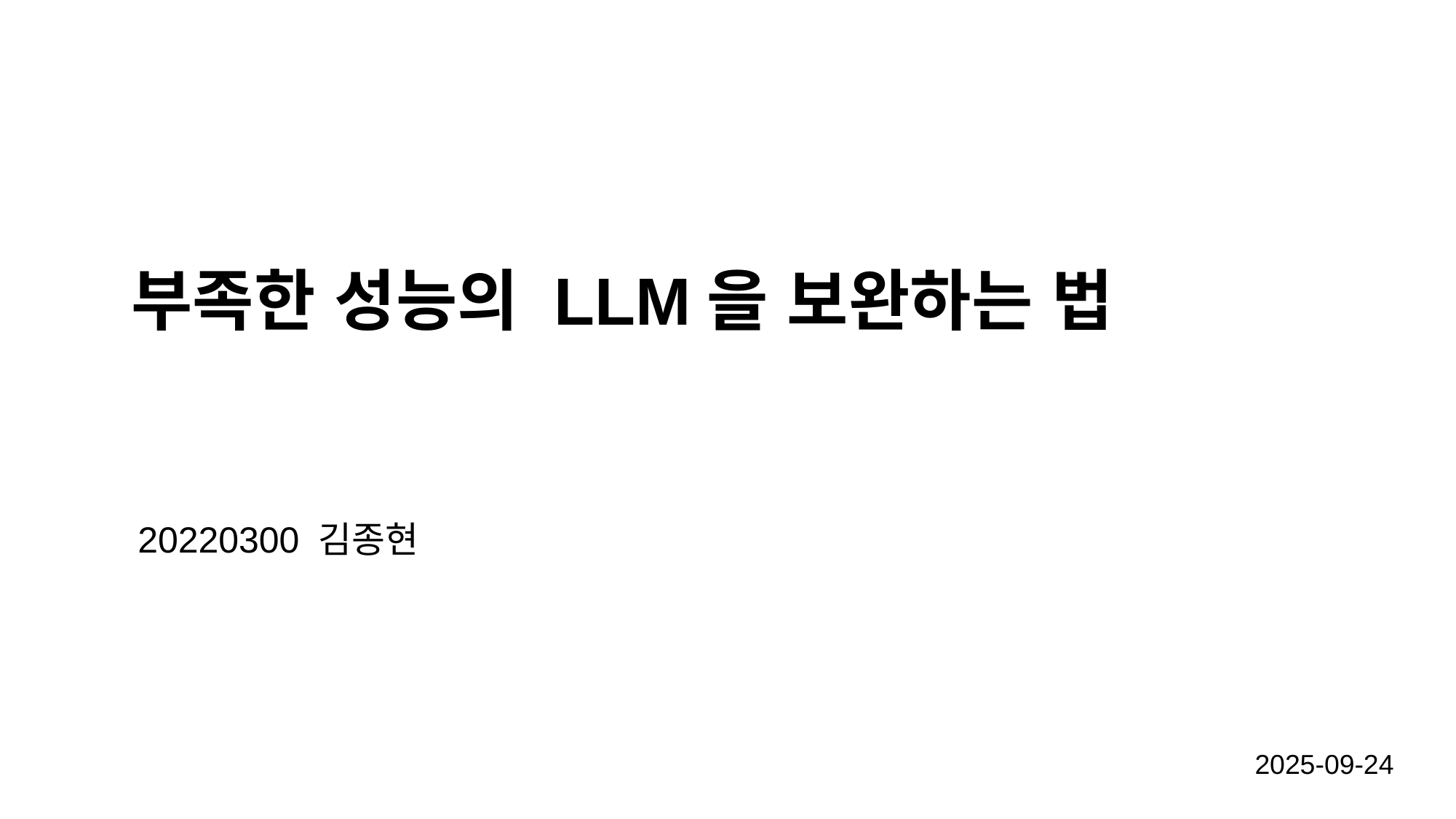

# 부족한 성능의 LLM을 보완하는 법
20220300 김종현
2025-09-24